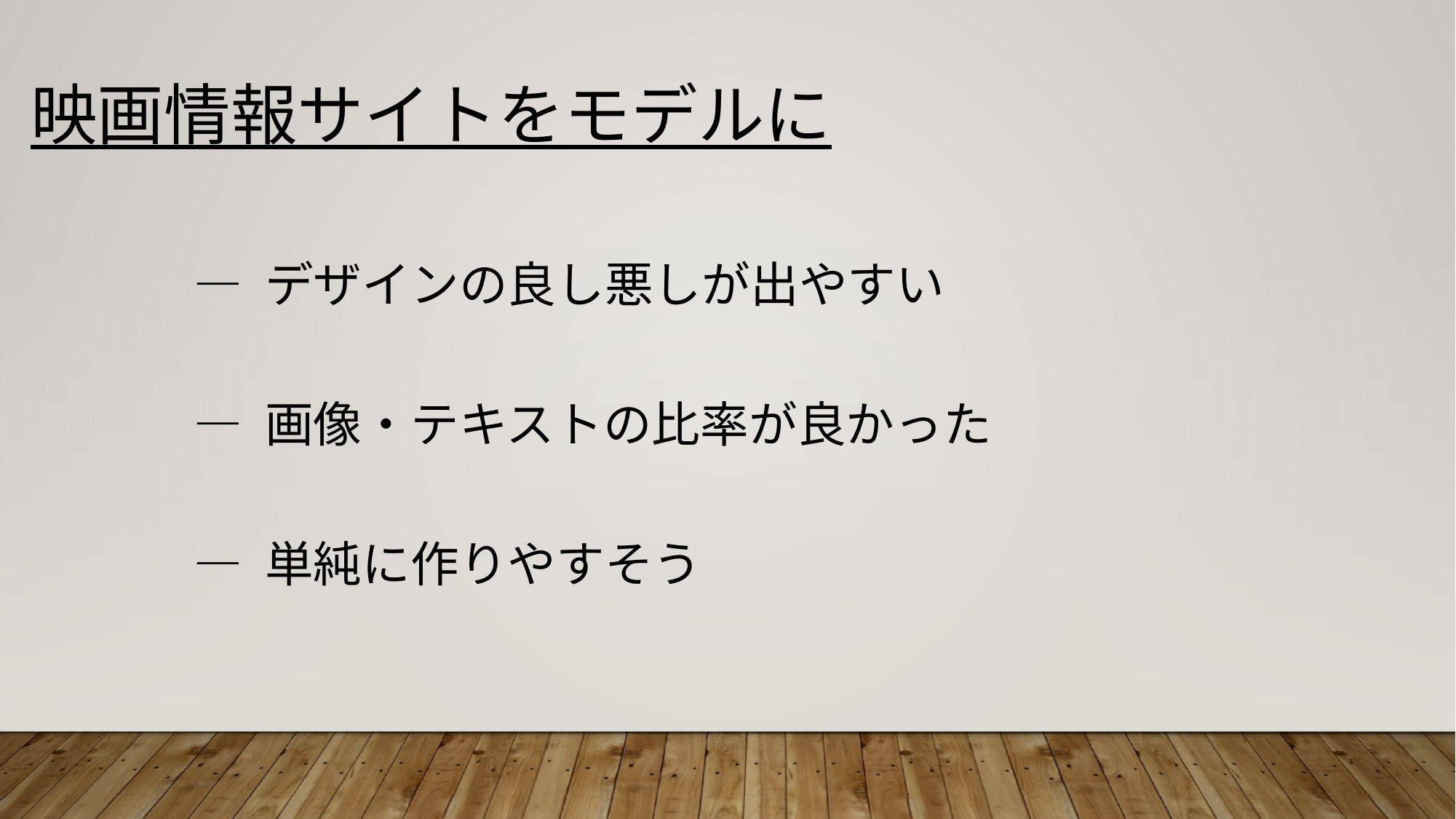

映画情報サイトをモデルに
― デザインの良し悪しが出やすい

― 画像・テキストの比率が良かった

― 単純に作りやすそう